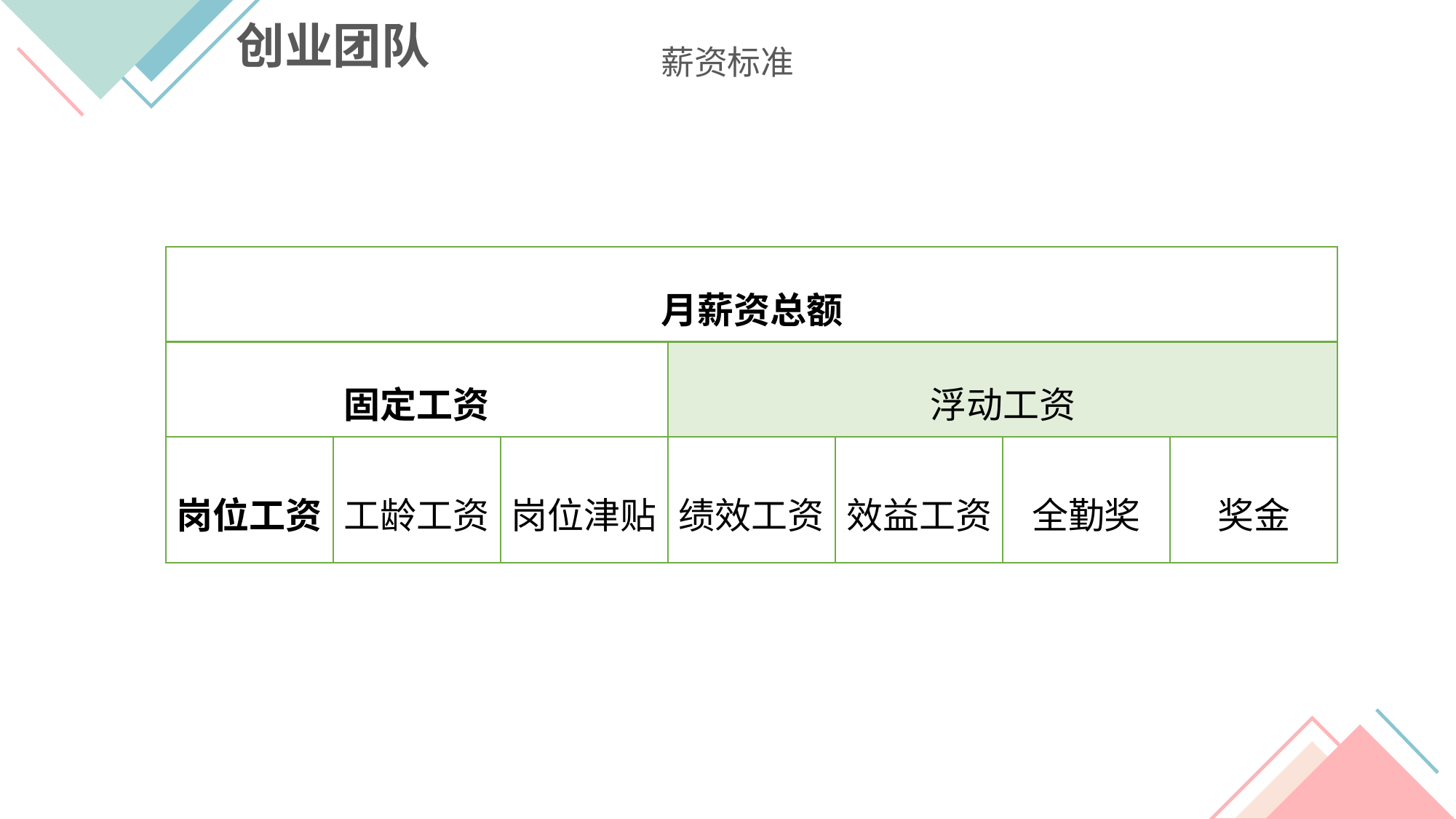

创业团队
薪资标准
| 月薪资总额 |  |  |  |  |  |  |
| --- | --- | --- | --- | --- | --- | --- |
| 固定工资 |  |  | 浮动工资 |  |  |  |
| 岗位工资 | 工龄工资 | 岗位津贴 | 绩效工资 | 效益工资 | 全勤奖 | 奖金 |